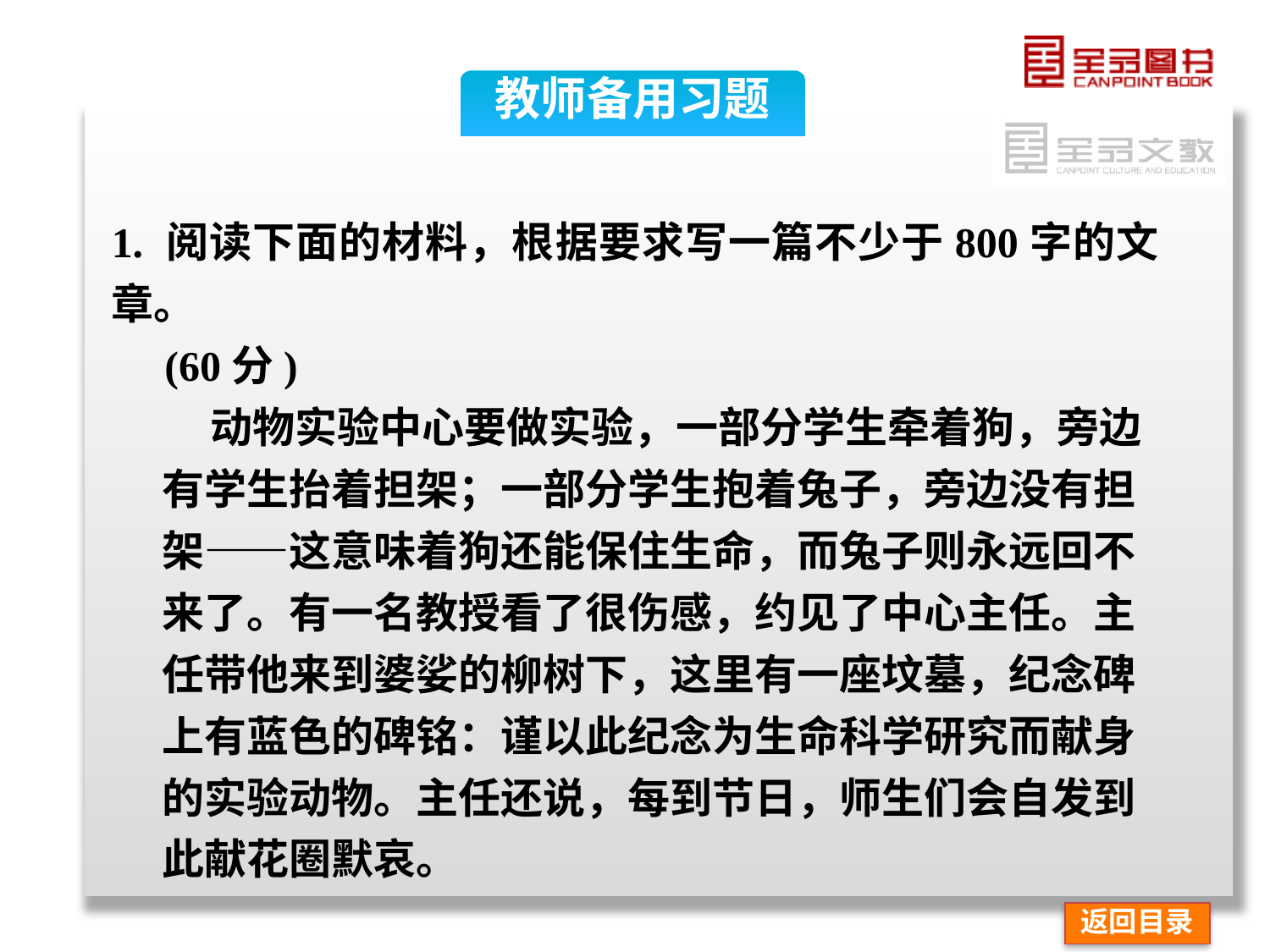

教师备用习题
1. 阅读下面的材料，根据要求写一篇不少于800字的文章。
     (60分)
    动物实验中心要做实验，一部分学生牵着狗，旁边
有学生抬着担架；一部分学生抱着兔子，旁边没有担
架——这意味着狗还能保住生命，而兔子则永远回不
来了。有一名教授看了很伤感，约见了中心主任。主
任带他来到婆娑的柳树下，这里有一座坟墓，纪念碑
上有蓝色的碑铭：谨以此纪念为生命科学研究而献身
的实验动物。主任还说，每到节日，师生们会自发到
此献花圈默哀。
返回目录